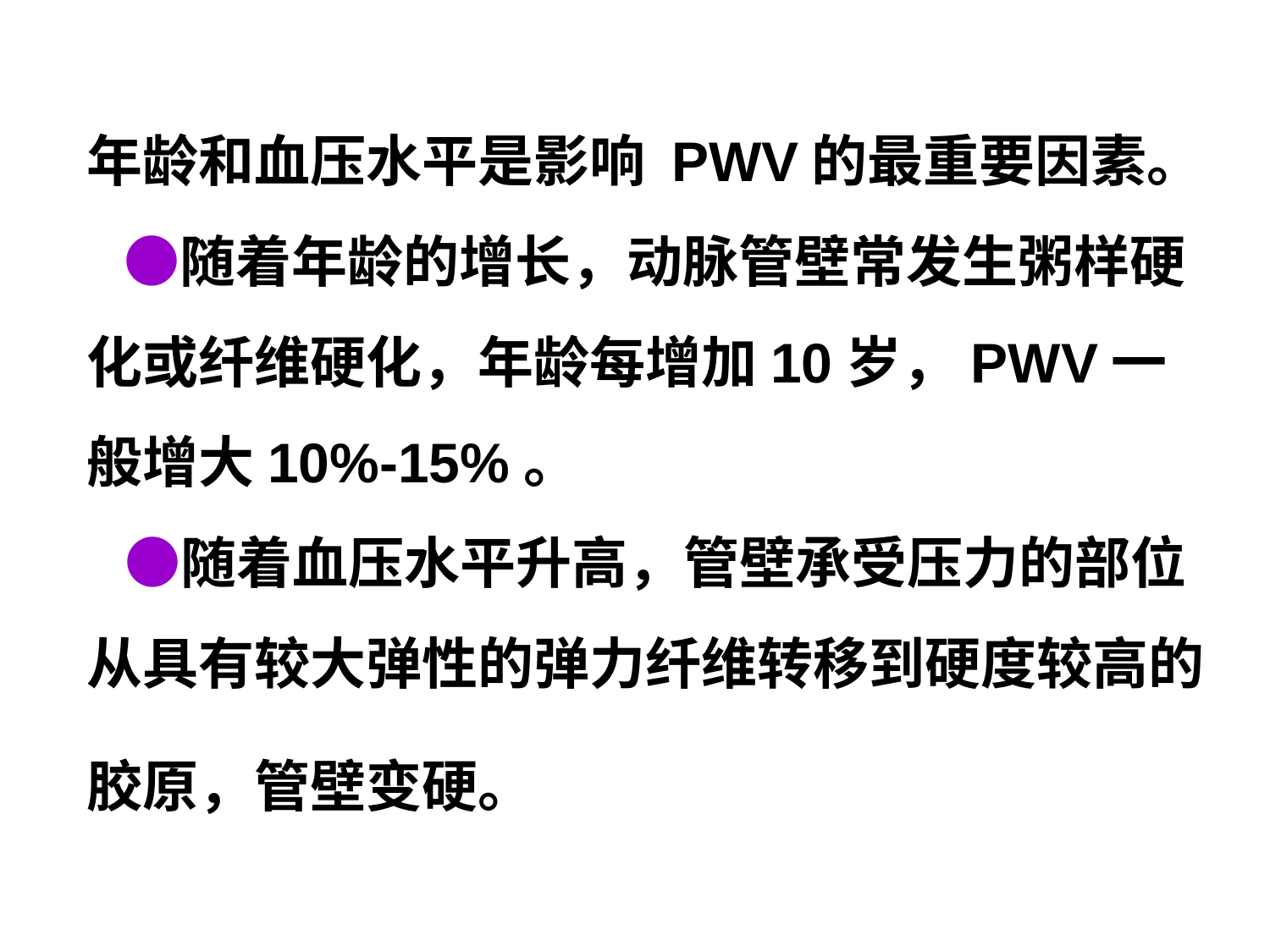

# 年龄和血压水平是影响 PWV的最重要因素。 ●随着年龄的增长，动脉管壁常发生粥样硬化或纤维硬化，年龄每增加10岁，PWV一般增大10%-15%。 ●随着血压水平升高，管壁承受压力的部位从具有较大弹性的弹力纤维转移到硬度较高的胶原，管壁变硬。